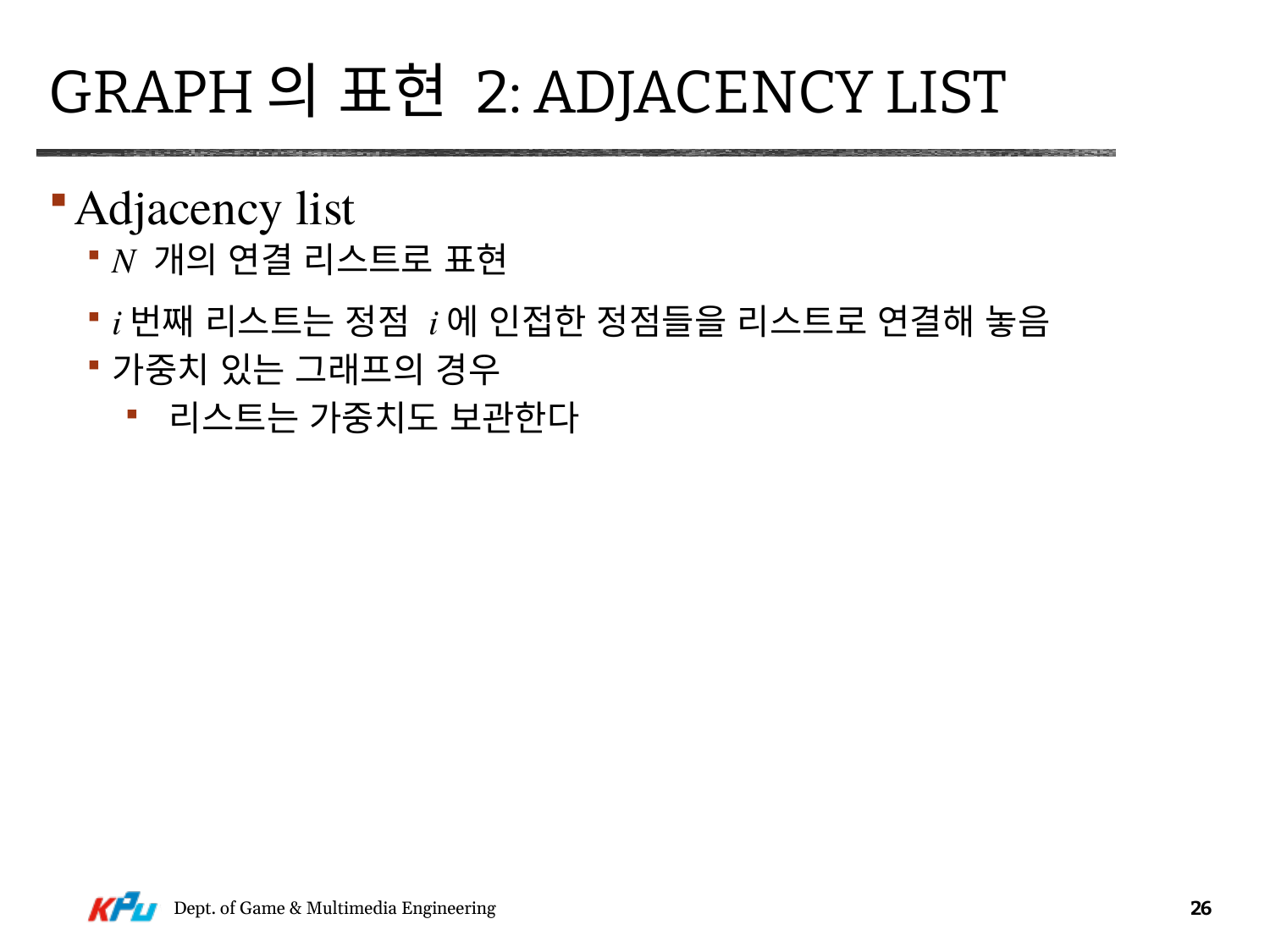

# Graph의 표현 2: Adjacency List

Adjacency list
N 개의 연결 리스트로 표현
i 번째 리스트는 정점 i 에 인접한 정점들을 리스트로 연결해 놓음
가중치 있는 그래프의 경우
 리스트는 가중치도 보관한다

Dept. of Game & Multimedia Engineering
26